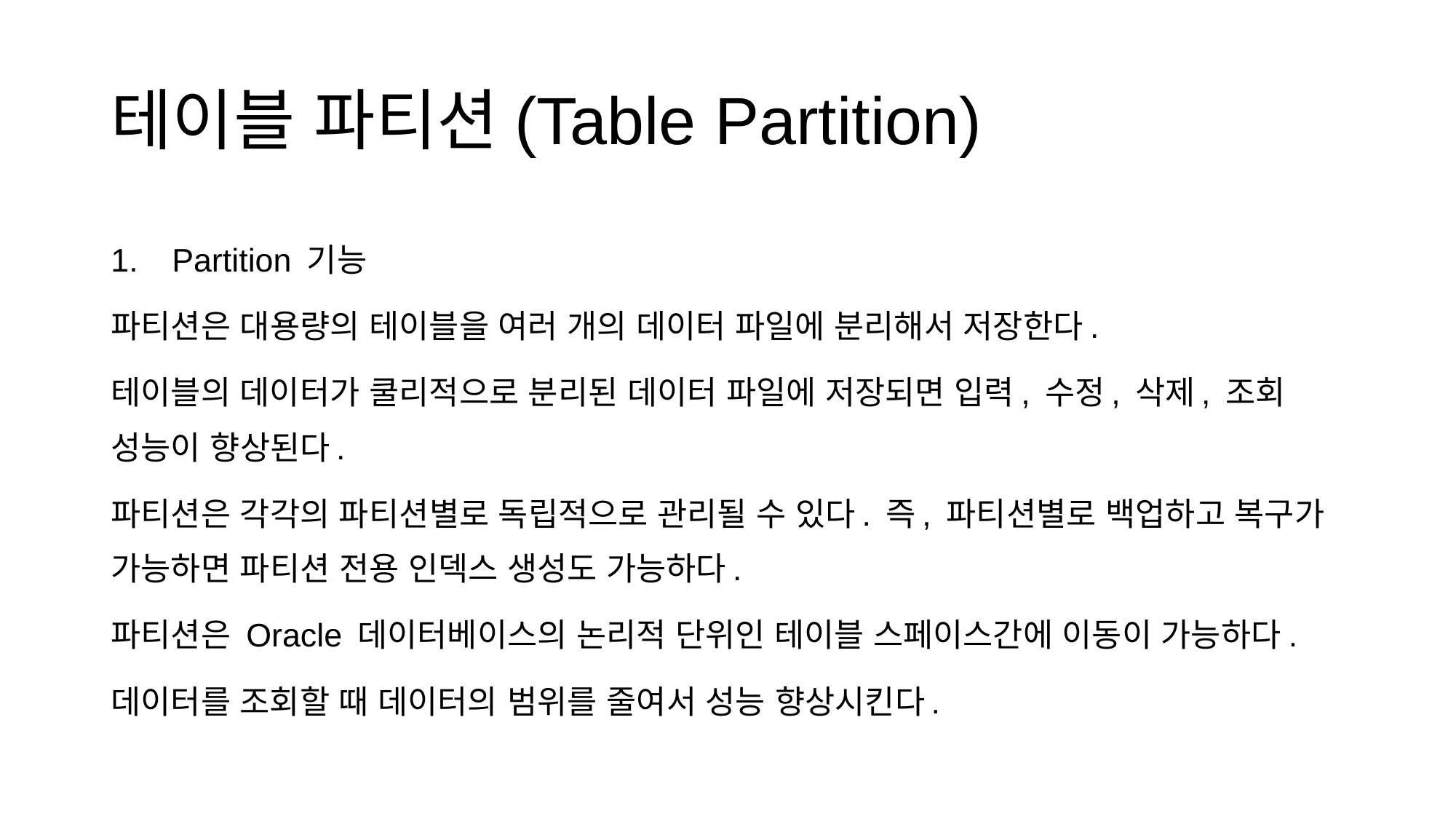

# 테이블 파티션(Table Partition)
Partition 기능
파티션은 대용량의 테이블을 여러 개의 데이터 파일에 분리해서 저장한다.
테이블의 데이터가 쿨리적으로 분리된 데이터 파일에 저장되면 입력, 수정, 삭제, 조회 성능이 향상된다.
파티션은 각각의 파티션별로 독립적으로 관리될 수 있다. 즉, 파티션별로 백업하고 복구가 가능하면 파티션 전용 인덱스 생성도 가능하다.
파티션은 Oracle 데이터베이스의 논리적 단위인 테이블 스페이스간에 이동이 가능하다.
데이터를 조회할 때 데이터의 범위를 줄여서 성능 향상시킨다.